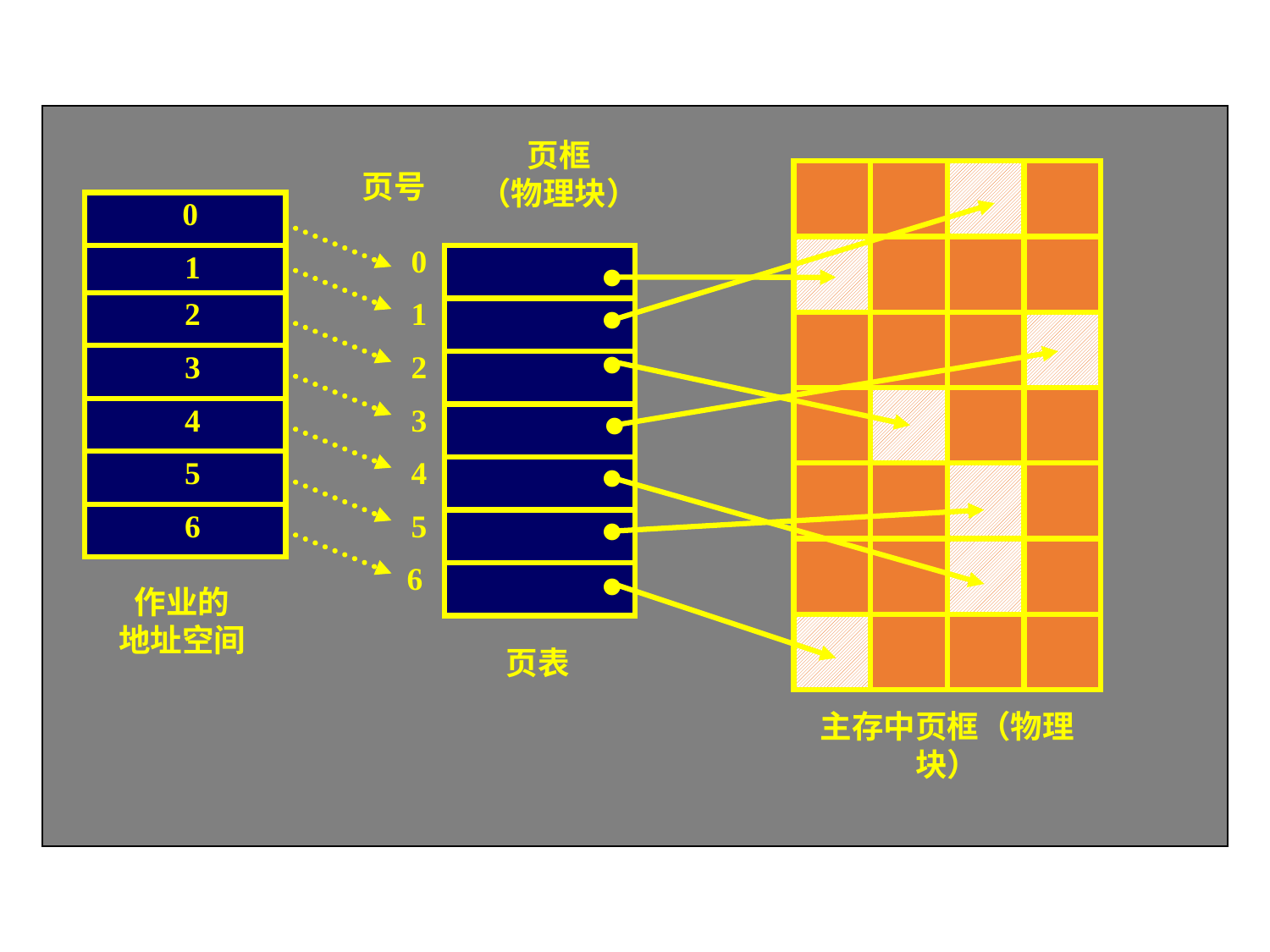

页框
（物理块）
页号
作业的
地址空间
页表
主存中页框（物理块）
0
1
2
3
4
5
6
.
.
.
.
.
.

.
.
0
1
2
3
4
5
6

.
.